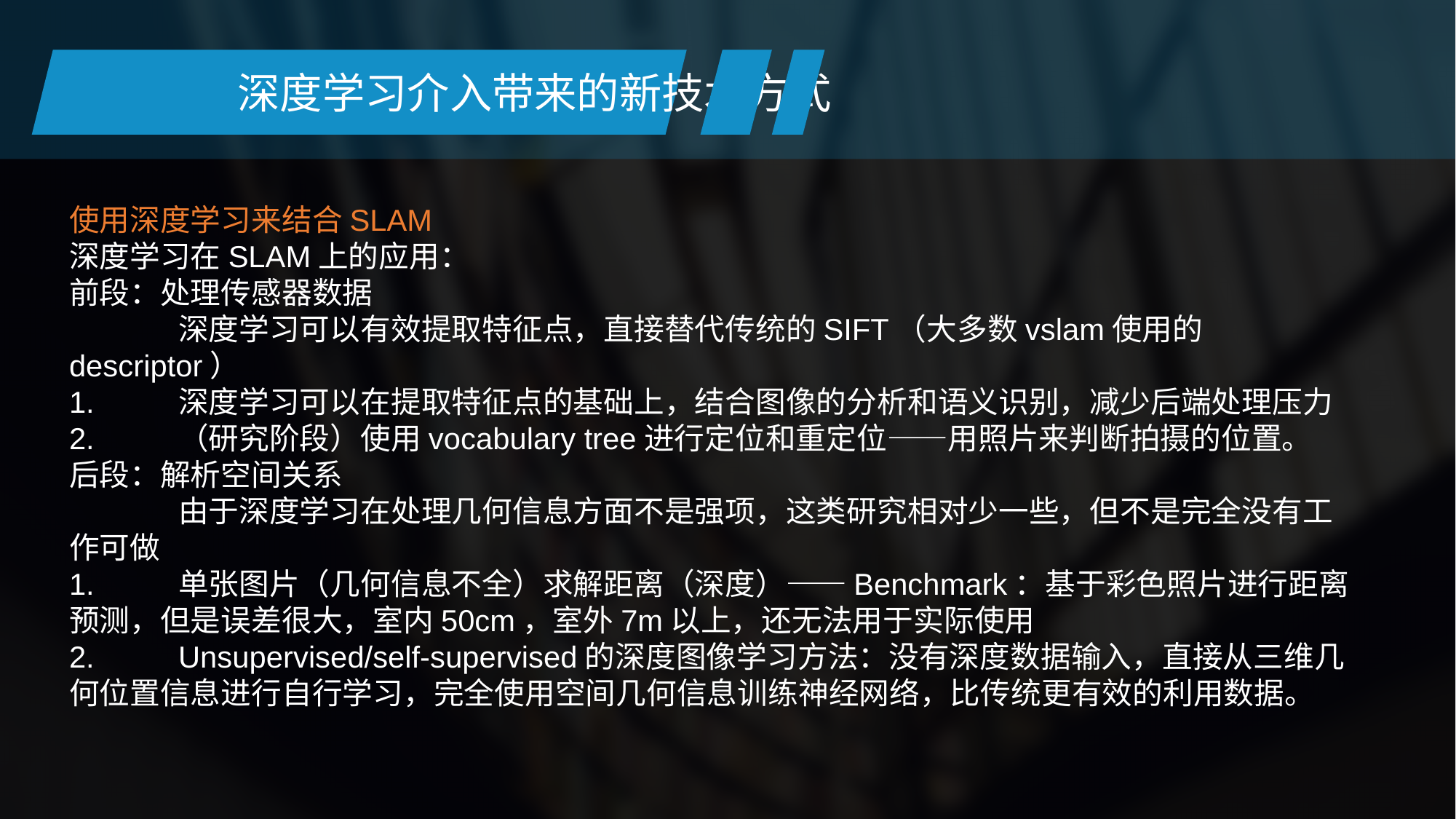

深度学习介入带来的新技术方式

使用深度学习来结合SLAM
深度学习在SLAM上的应用：
前段：处理传感器数据
	深度学习可以有效提取特征点，直接替代传统的SIFT（大多数vslam使用的descriptor）
1.	深度学习可以在提取特征点的基础上，结合图像的分析和语义识别，减少后端处理压力
2.	（研究阶段）使用vocabulary tree进行定位和重定位——用照片来判断拍摄的位置。
后段：解析空间关系
	由于深度学习在处理几何信息方面不是强项，这类研究相对少一些，但不是完全没有工作可做
1.	单张图片（几何信息不全）求解距离（深度）——Benchmark：基于彩色照片进行距离预测，但是误差很大，室内50cm，室外7m以上，还无法用于实际使用
2.	Unsupervised/self-supervised的深度图像学习方法：没有深度数据输入，直接从三维几何位置信息进行自行学习，完全使用空间几何信息训练神经网络，比传统更有效的利用数据。